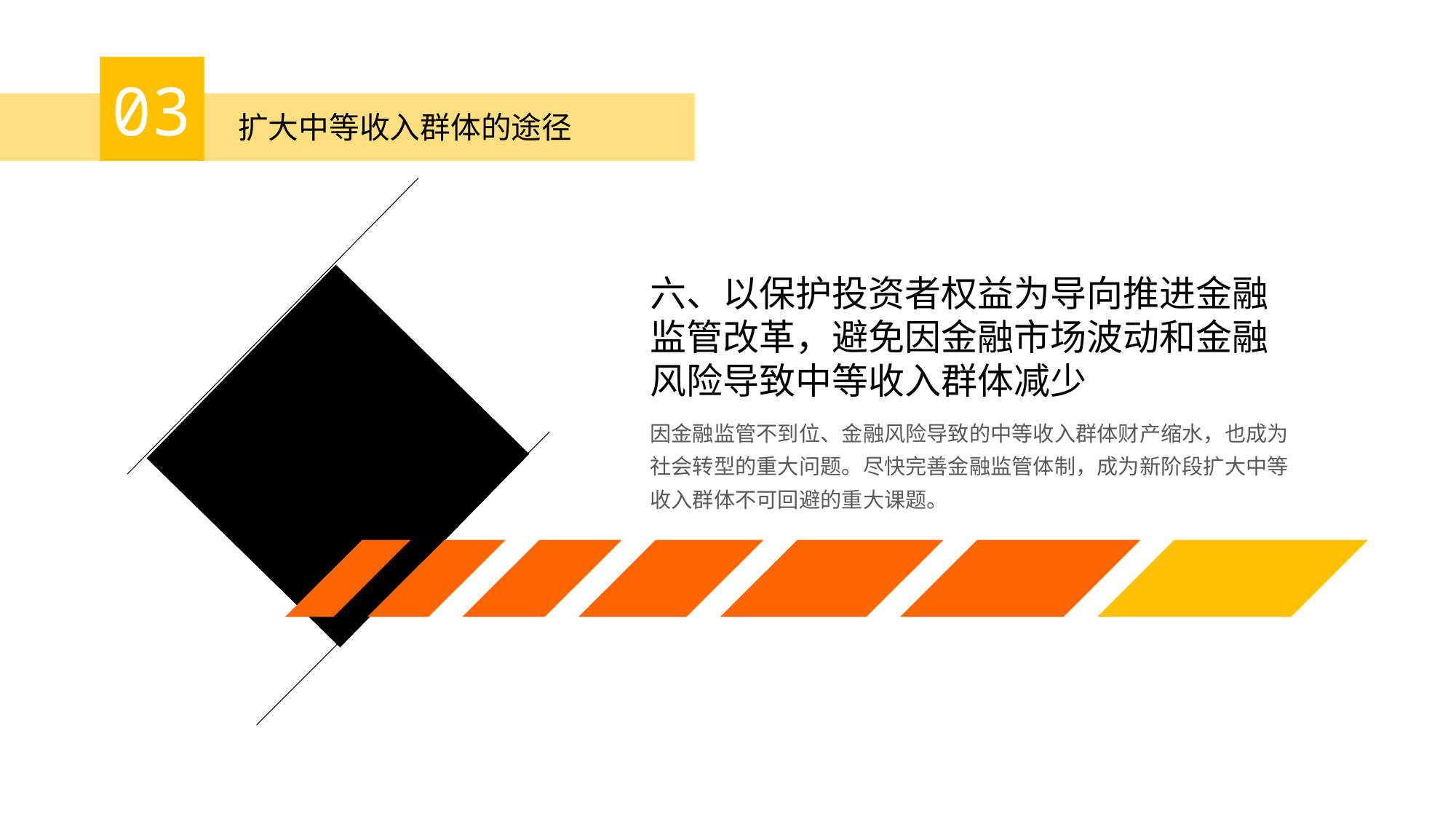

03

扩大中等收入群体的途径
六、以保护投资者权益为导向推进金融监管改革，避免因金融市场波动和金融风险导致中等收入群体减少

因金融监管不到位、金融风险导致的中等收入群体财产缩水，也成为社会转型的重大问题。尽快完善金融监管体制，成为新阶段扩大中等收入群体不可回避的重大课题。